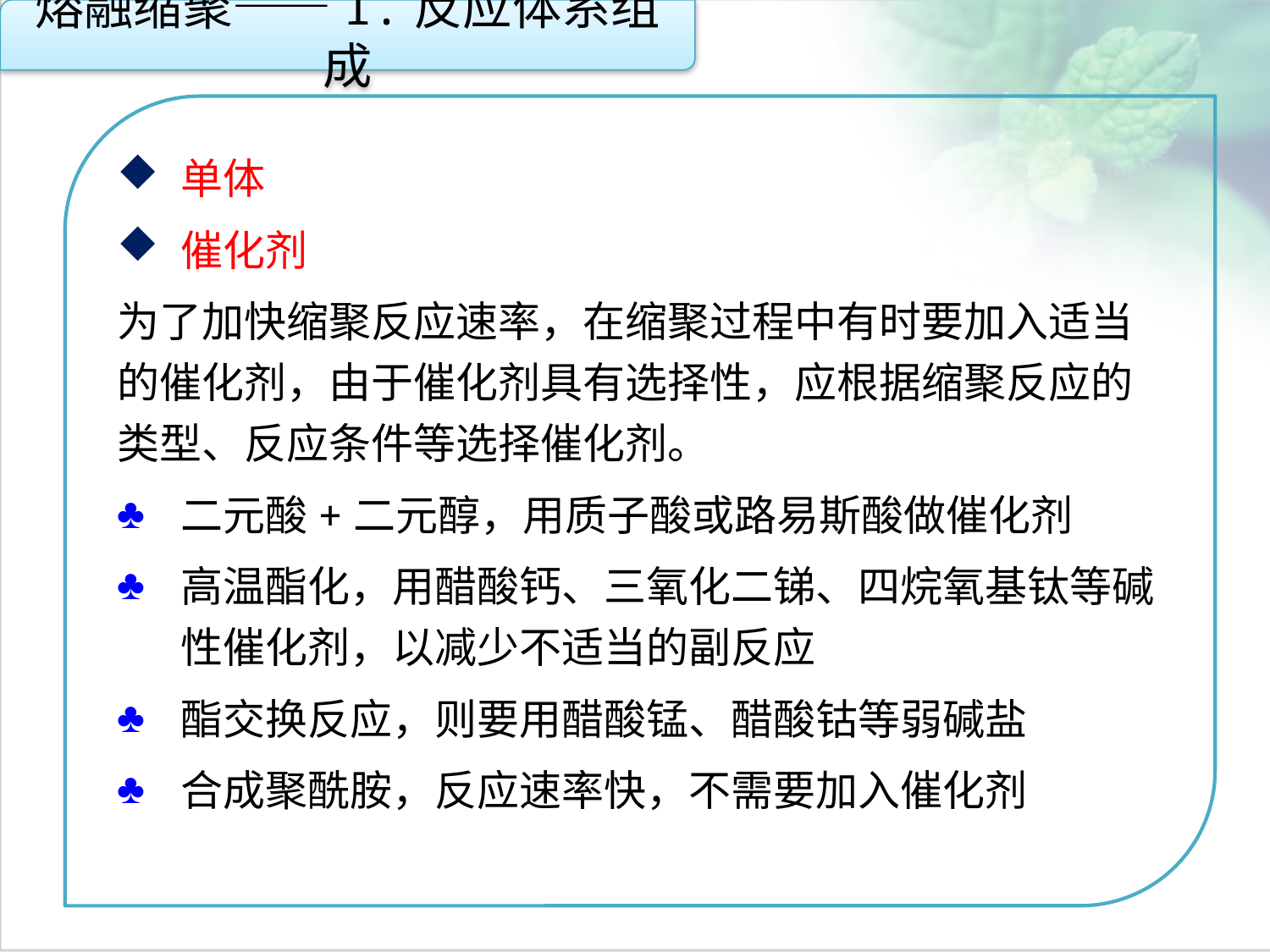

熔融缩聚——1.反应体系组成
单体
催化剂
为了加快缩聚反应速率，在缩聚过程中有时要加入适当的催化剂，由于催化剂具有选择性，应根据缩聚反应的类型、反应条件等选择催化剂。
二元酸+二元醇，用质子酸或路易斯酸做催化剂
高温酯化，用醋酸钙、三氧化二锑、四烷氧基钛等碱性催化剂，以减少不适当的副反应
酯交换反应，则要用醋酸锰、醋酸钴等弱碱盐
合成聚酰胺，反应速率快，不需要加入催化剂
点击添加文本
点击添加文本
点击添加文本
点击添加文本